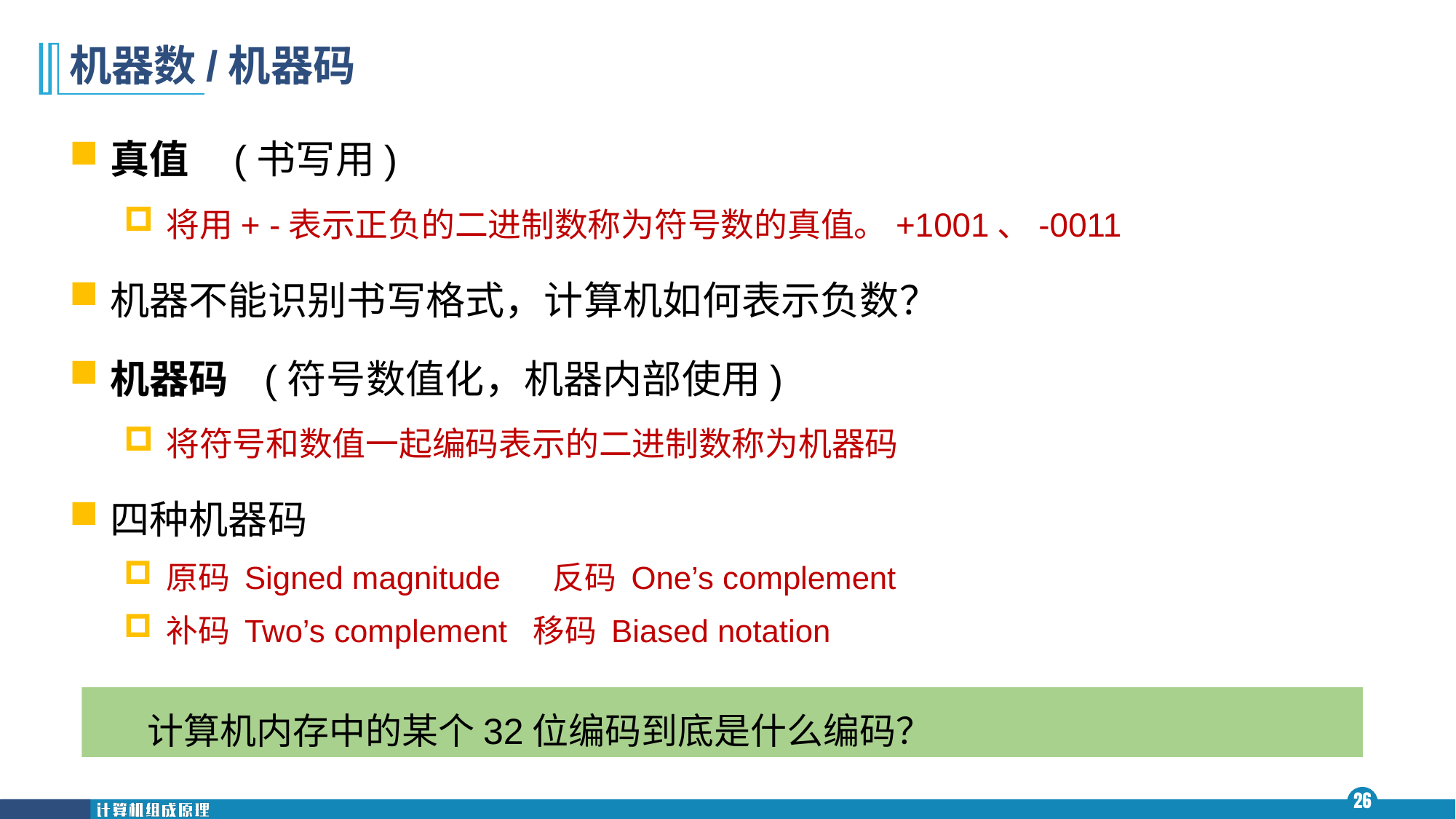

# 机器数/机器码
真值    (书写用)
将用+ -表示正负的二进制数称为符号数的真值。+1001、-0011
机器不能识别书写格式，计算机如何表示负数？
机器码   (符号数值化，机器内部使用)
将符号和数值一起编码表示的二进制数称为机器码
四种机器码
原码 Signed magnitude     反码 One’s complement
补码 Two’s complement  移码 Biased notation

计算机内存中的某个32位编码到底是什么编码？